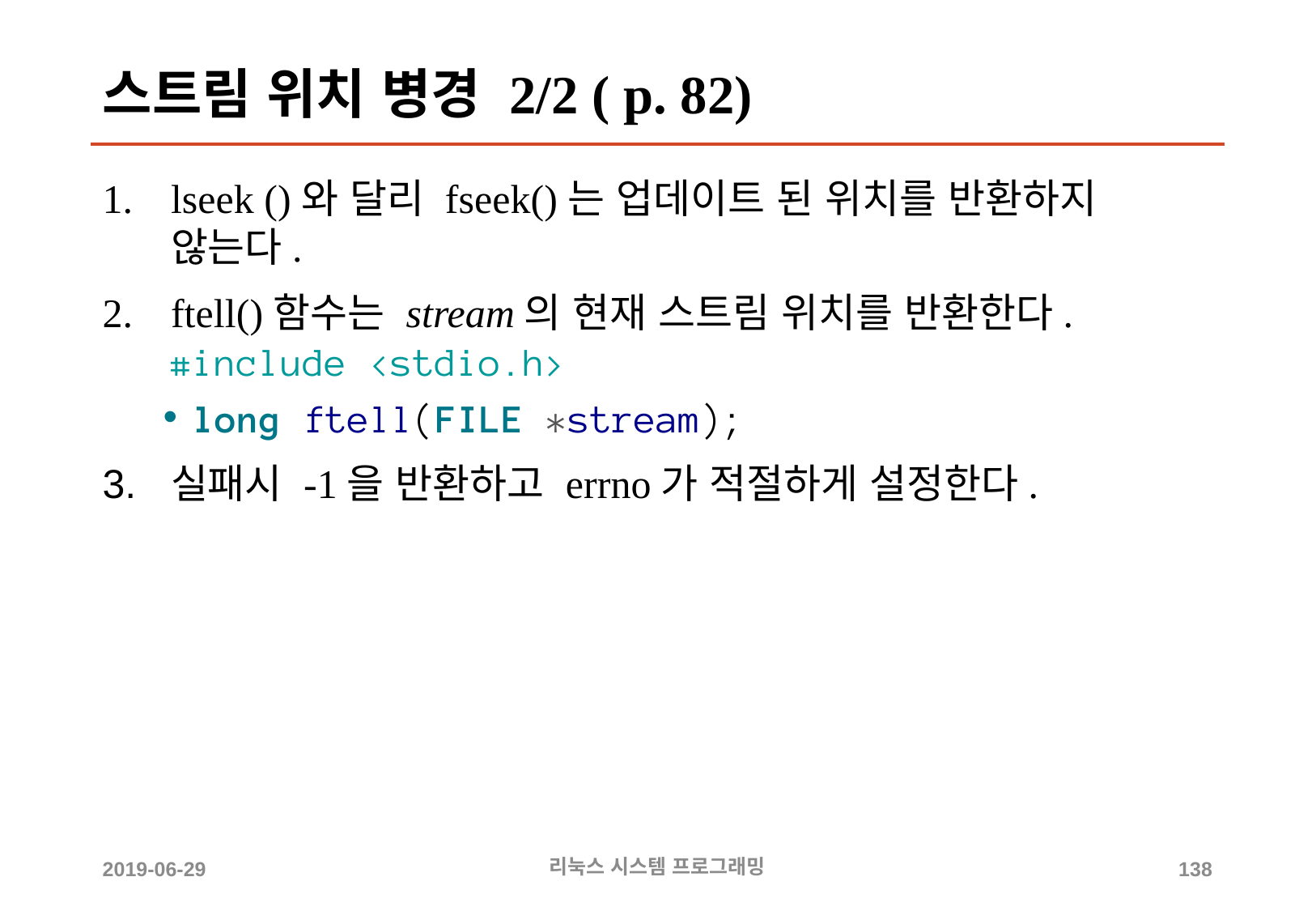

# 스트림 위치 병경 2/2 ( p. 82)
lseek ()와 달리 fseek()는 업데이트 된 위치를 반환하지 않는다.
ftell()함수는 stream의 현재 스트림 위치를 반환한다. #include <stdio.h>
long ftell(FILE *stream);
실패시 -1을 반환하고 errno가 적절하게 설정한다.
2019-06-29
리눅스 시스템 프로그래밍
138